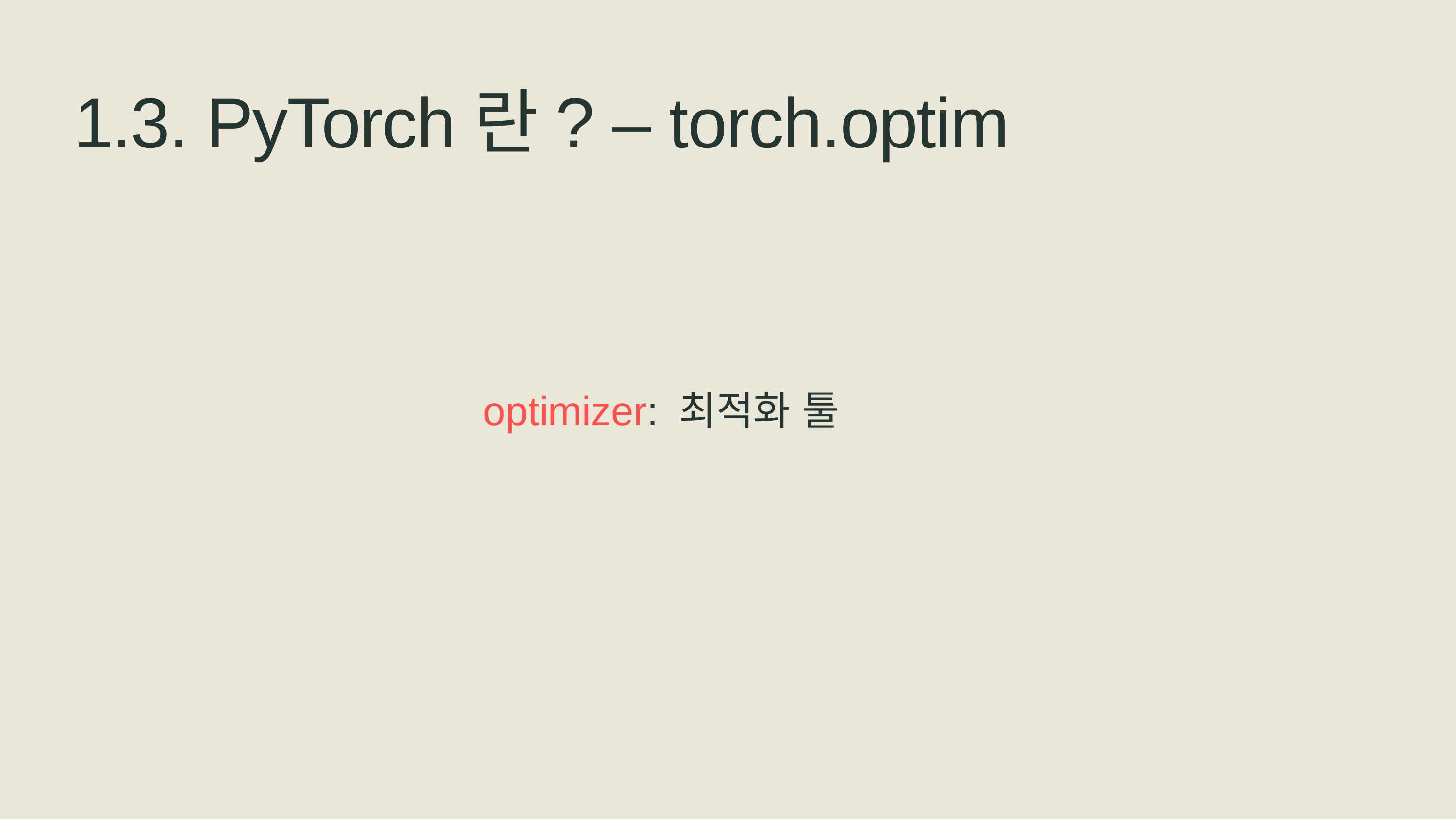

# 1.3. PyTorch란? – torch.optim
optimizer: 최적화 툴